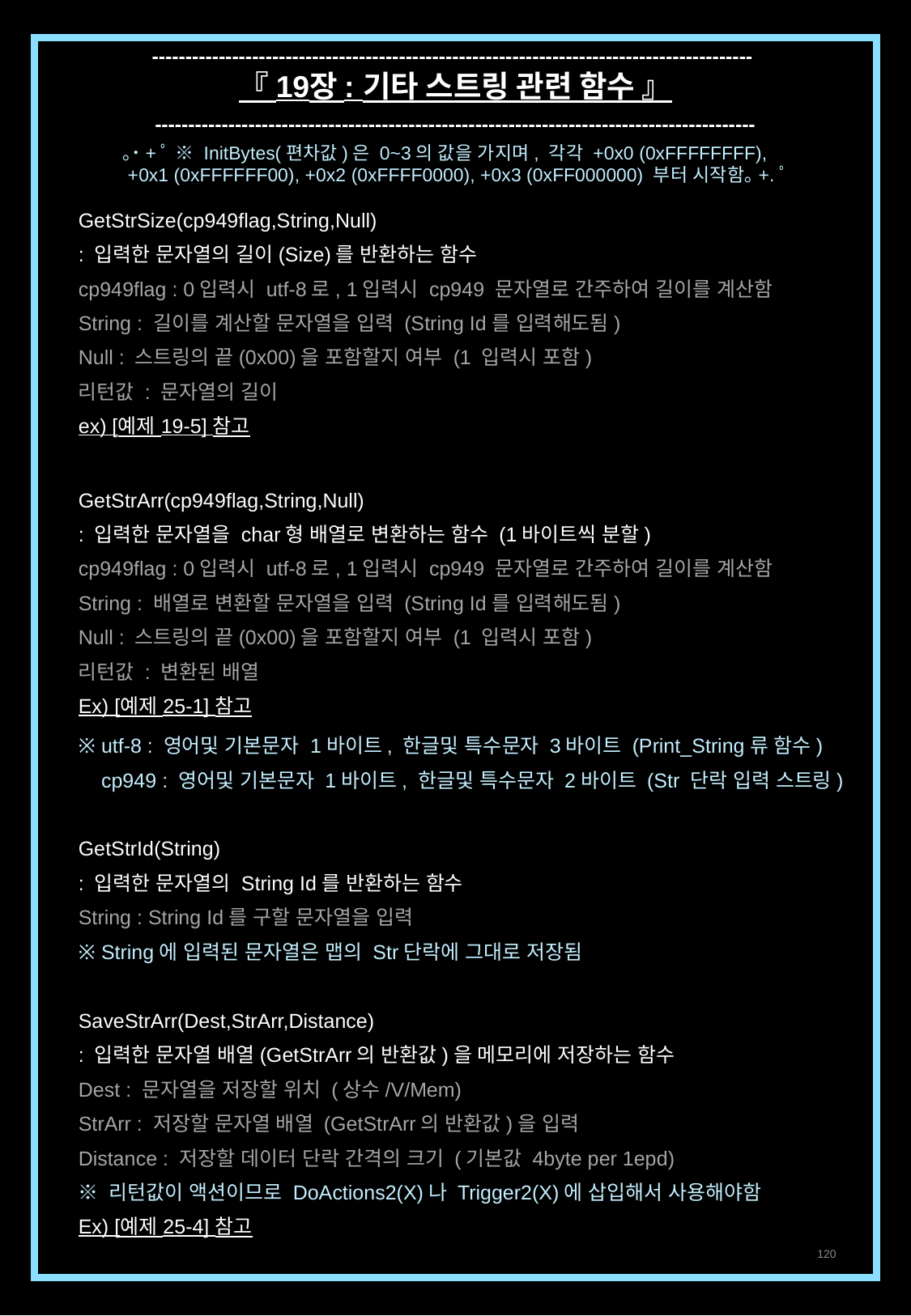

------------------------------------------------------------------------------------------
『 19장 : 기타 스트링 관련 함수 』
------------------------------------------------------------------------------------------

｡˙+ﾟ ※ InitBytes(편차값)은 0~3의 값을 가지며, 각각 +0x0 (0xFFFFFFFF),
 +0x1 (0xFFFFFF00), +0x2 (0xFFFF0000), +0x3 (0xFF000000) 부터 시작함｡+.ﾟ
GetStrSize(cp949flag,String,Null)
: 입력한 문자열의 길이(Size)를 반환하는 함수
cp949flag : 0입력시 utf-8로, 1입력시 cp949 문자열로 간주하여 길이를 계산함
String : 길이를 계산할 문자열을 입력 (String Id를 입력해도됨)
Null : 스트링의 끝(0x00)을 포함할지 여부 (1 입력시 포함)
리턴값 : 문자열의 길이
ex) [예제 19-5] 참고

GetStrArr(cp949flag,String,Null)
: 입력한 문자열을 char형 배열로 변환하는 함수 (1바이트씩 분할)
cp949flag : 0입력시 utf-8로, 1입력시 cp949 문자열로 간주하여 길이를 계산함
String : 배열로 변환할 문자열을 입력 (String Id를 입력해도됨)
Null : 스트링의 끝(0x00)을 포함할지 여부 (1 입력시 포함)
리턴값 : 변환된 배열
Ex) [예제 25-1] 참고
※ utf-8 : 영어및 기본문자 1바이트, 한글및 특수문자 3바이트 (Print_String류 함수)
    cp949 : 영어및 기본문자 1바이트, 한글및 특수문자 2바이트 (Str 단락 입력 스트링)

GetStrId(String)
: 입력한 문자열의 String Id를 반환하는 함수
String : String Id를 구할 문자열을 입력
※ String에 입력된 문자열은 맵의 Str단락에 그대로 저장됨

SaveStrArr(Dest,StrArr,Distance)
: 입력한 문자열 배열(GetStrArr의 반환값)을 메모리에 저장하는 함수
Dest : 문자열을 저장할 위치 (상수/V/Mem)
StrArr : 저장할 문자열 배열 (GetStrArr의 반환값)을 입력
Distance : 저장할 데이터 단락 간격의 크기 (기본값 4byte per 1epd)
※ 리턴값이 액션이므로 DoActions2(X)나 Trigger2(X)에 삽입해서 사용해야함
Ex) [예제 25-4] 참고
120